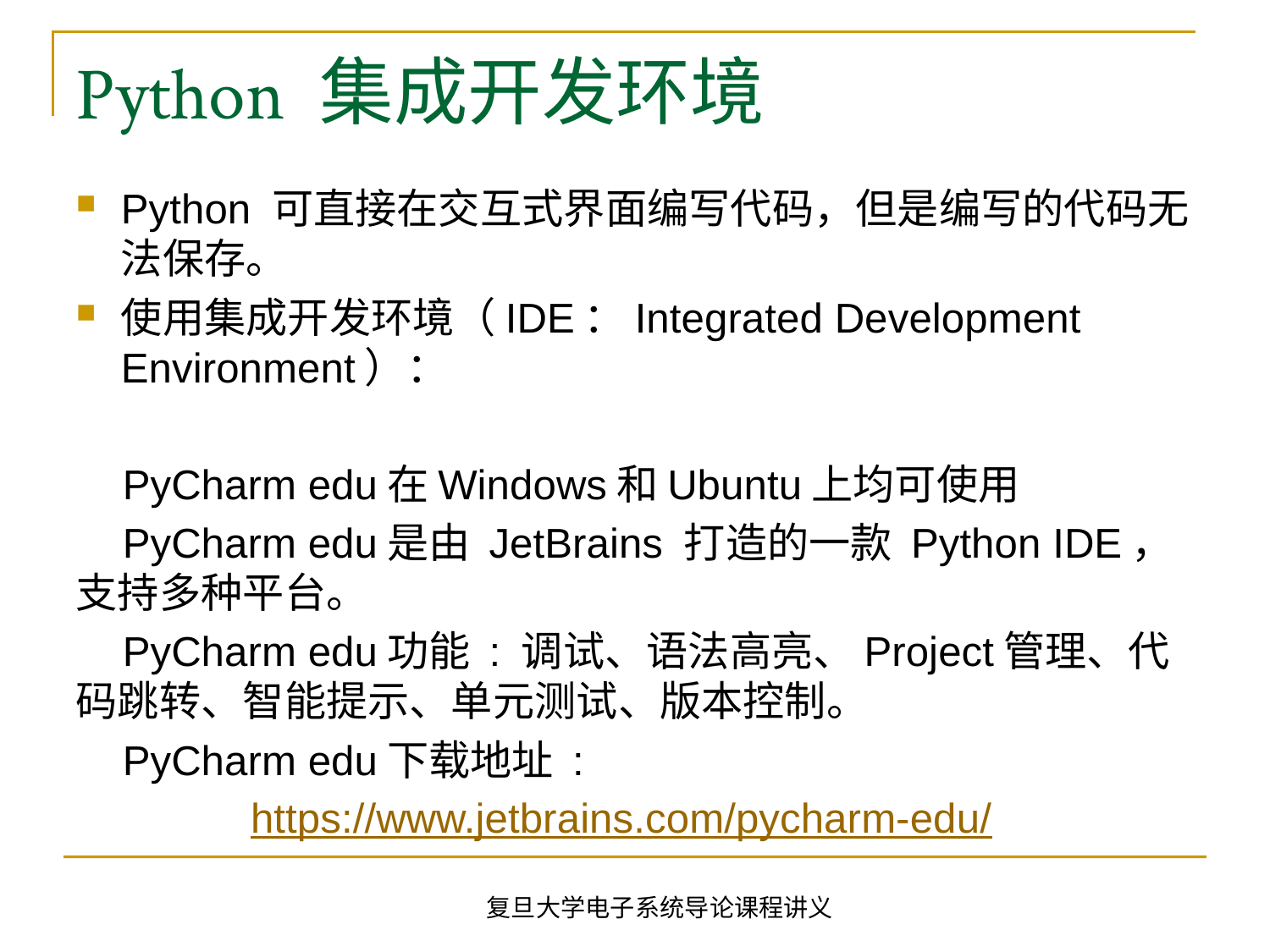

# Python 集成开发环境
Python 可直接在交互式界面编写代码，但是编写的代码无法保存。
使用集成开发环境（IDE：Integrated Development Environment）：

    PyCharm edu在Windows和Ubuntu上均可使用
    PyCharm edu是由 JetBrains 打造的一款 Python IDE，支持多种平台。
    PyCharm edu功能 : 调试、语法高亮、Project管理、代码跳转、智能提示、单元测试、版本控制。
    PyCharm edu下载地址 :
               https://www.jetbrains.com/pycharm-edu/